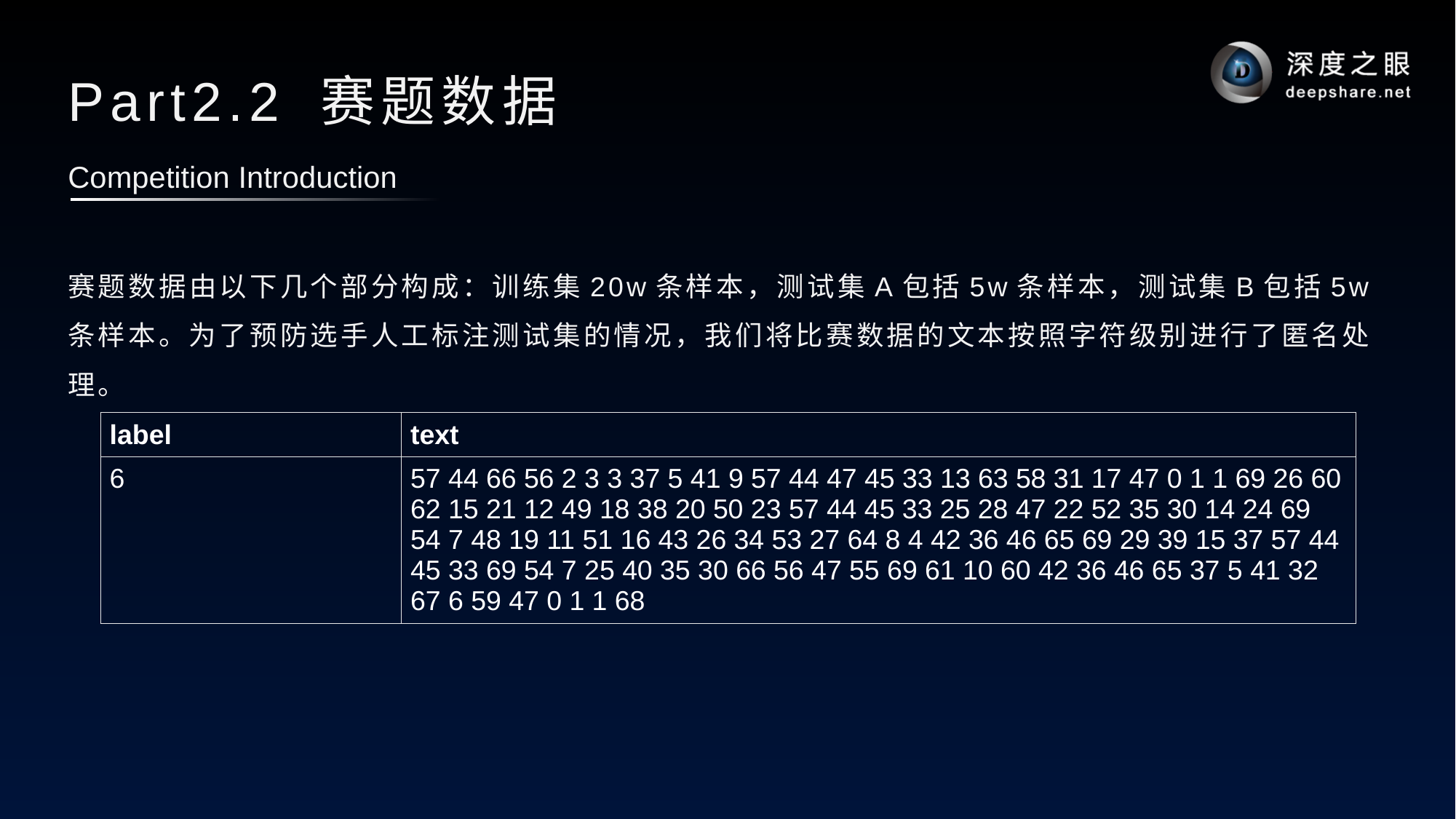

# Part2.2 赛题数据
Competition Introduction
赛题数据由以下几个部分构成：训练集20w条样本，测试集A包括5w条样本，测试集B包括5w条样本。为了预防选手人工标注测试集的情况，我们将比赛数据的文本按照字符级别进行了匿名处理。
| label | text |
| --- | --- |
| 6 | 57 44 66 56 2 3 3 37 5 41 9 57 44 47 45 33 13 63 58 31 17 47 0 1 1 69 26 60 62 15 21 12 49 18 38 20 50 23 57 44 45 33 25 28 47 22 52 35 30 14 24 69 54 7 48 19 11 51 16 43 26 34 53 27 64 8 4 42 36 46 65 69 29 39 15 37 57 44 45 33 69 54 7 25 40 35 30 66 56 47 55 69 61 10 60 42 36 46 65 37 5 41 32 67 6 59 47 0 1 1 68 |